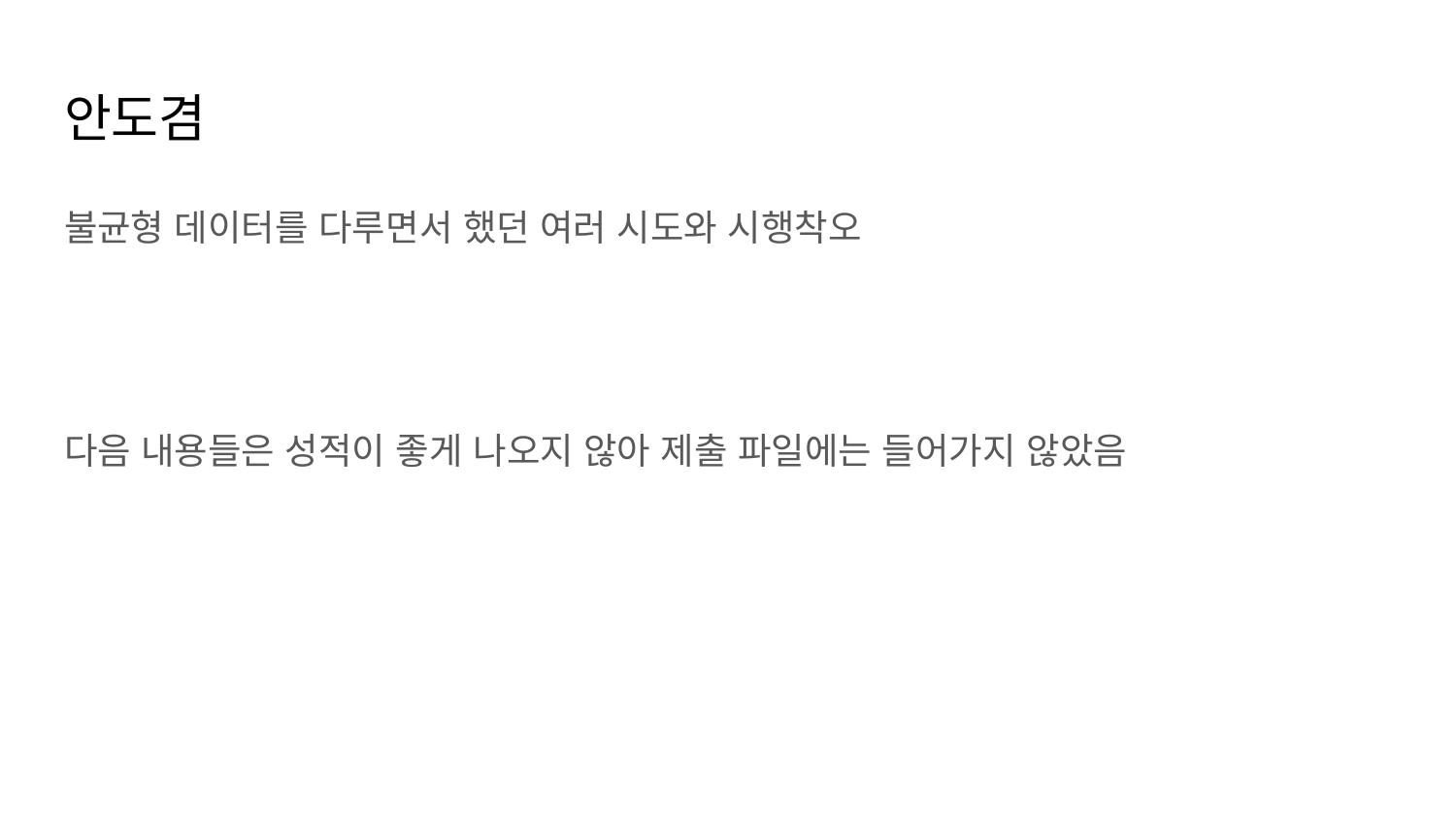

# 안도겸
불균형 데이터를 다루면서 했던 여러 시도와 시행착오

다음 내용들은 성적이 좋게 나오지 않아 제출 파일에는 들어가지 않았음